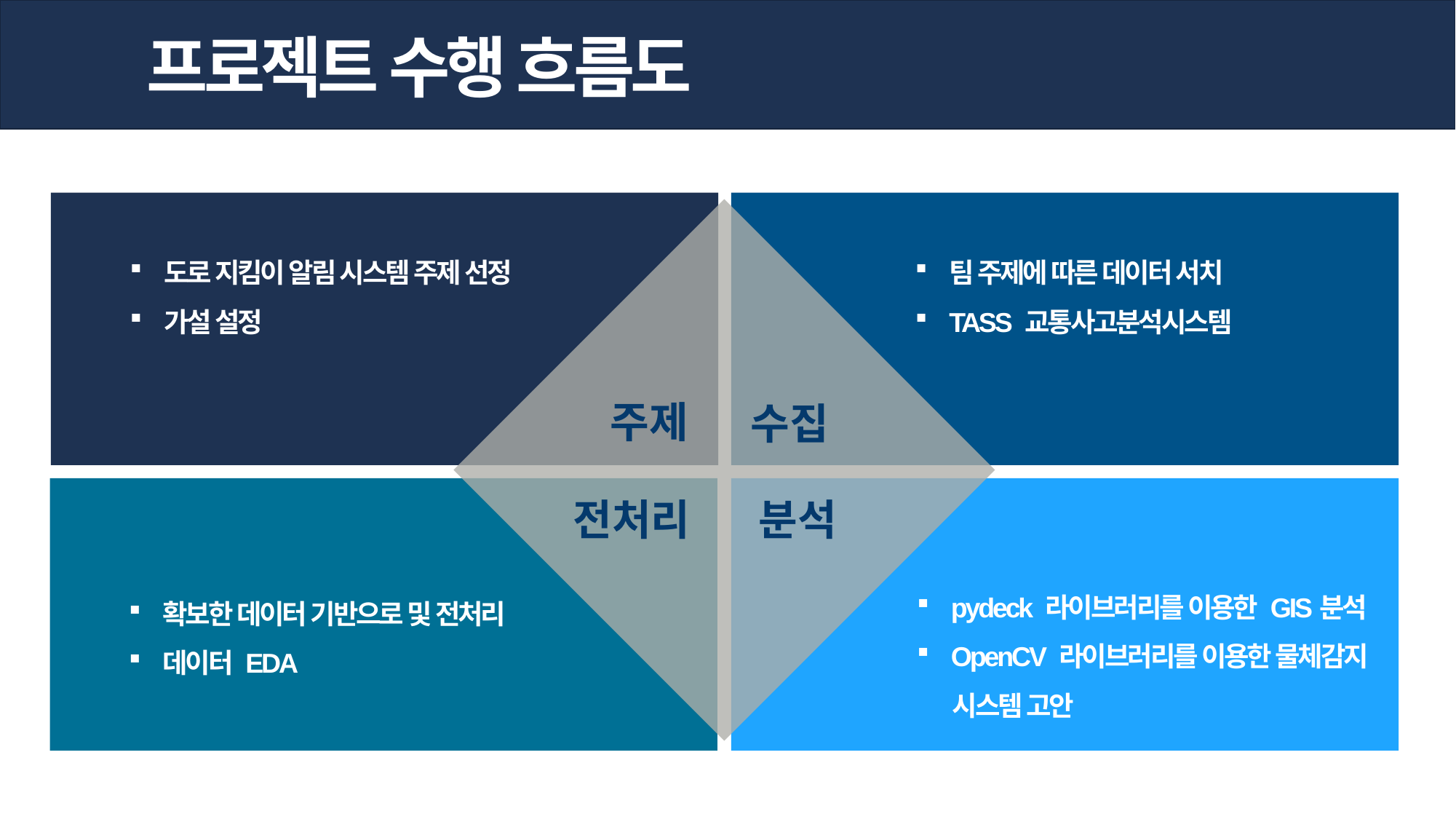

프로젝트 수행 흐름도

주제
수집
전처리
분석

도로 지킴이 알림 시스템 주제 선정
가설 설정

팀 주제에 따른 데이터 서치
TASS 교통사고분석시스템
pydeck 라이브러리를 이용한 GIS분석
OpenCV 라이브러리를 이용한 물체감지
     시스템 고안

확보한 데이터 기반으로 및 전처리
데이터 EDA